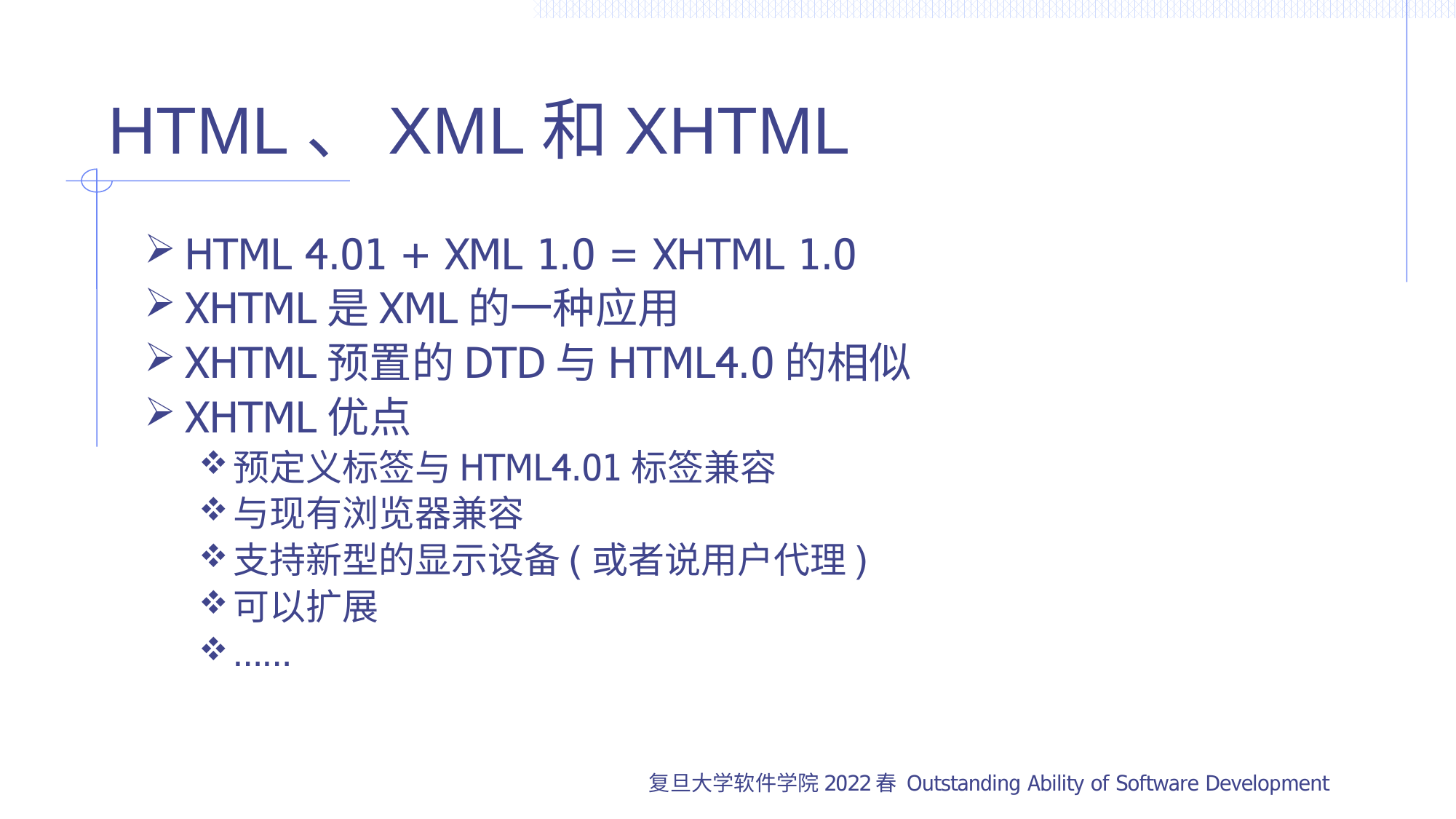

# HTML、XML和XHTML
HTML 4.01 + XML 1.0 = XHTML 1.0
XHTML是XML的一种应用
XHTML预置的DTD与HTML4.0的相似
XHTML优点
预定义标签与HTML4.01标签兼容
与现有浏览器兼容
支持新型的显示设备(或者说用户代理)
可以扩展
……